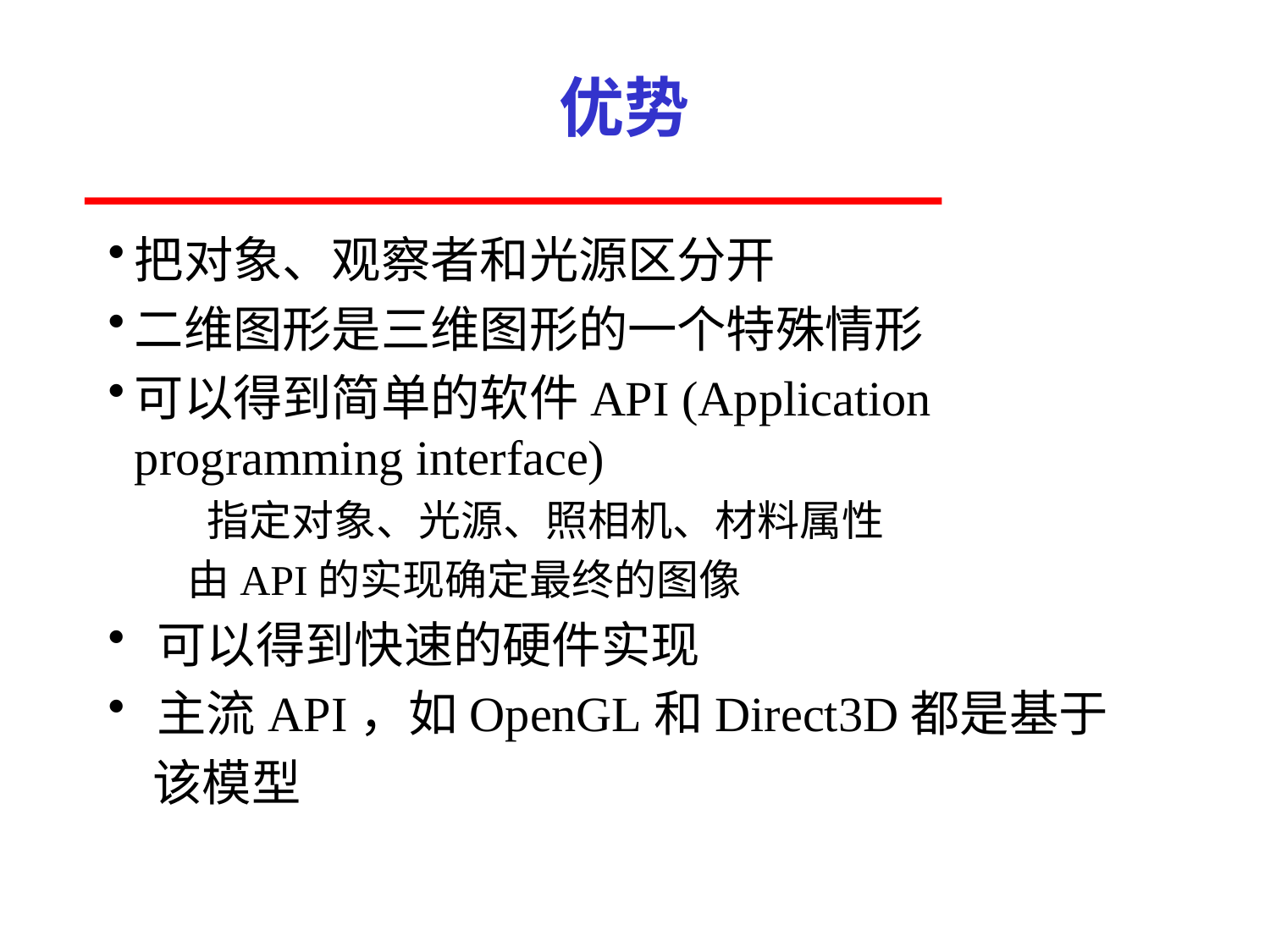

# 优势
把对象、观察者和光源区分开
二维图形是三维图形的一个特殊情形
可以得到简单的软件API (Application programming interface)
 指定对象、光源、照相机、材料属性
由API的实现确定最终的图像
 可以得到快速的硬件实现
 主流API，如OpenGL和Direct3D都是基于
   该模型
36